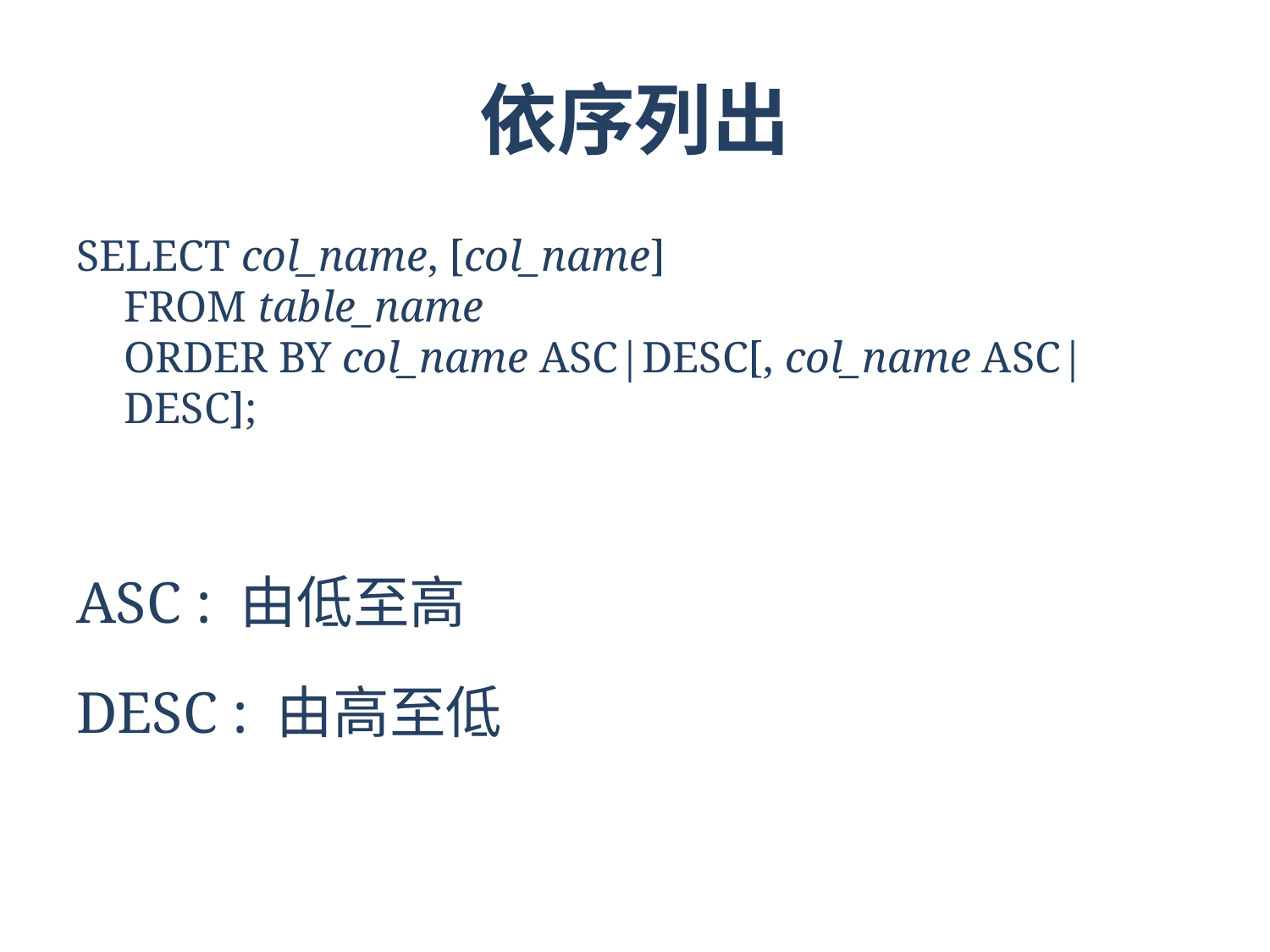

# 依序列出
SELECT col_name, [col_name]
FROM table_name
ORDER BY col_name ASC|DESC[, col_name ASC|DESC];

ASC : 由低至高
DESC : 由高至低